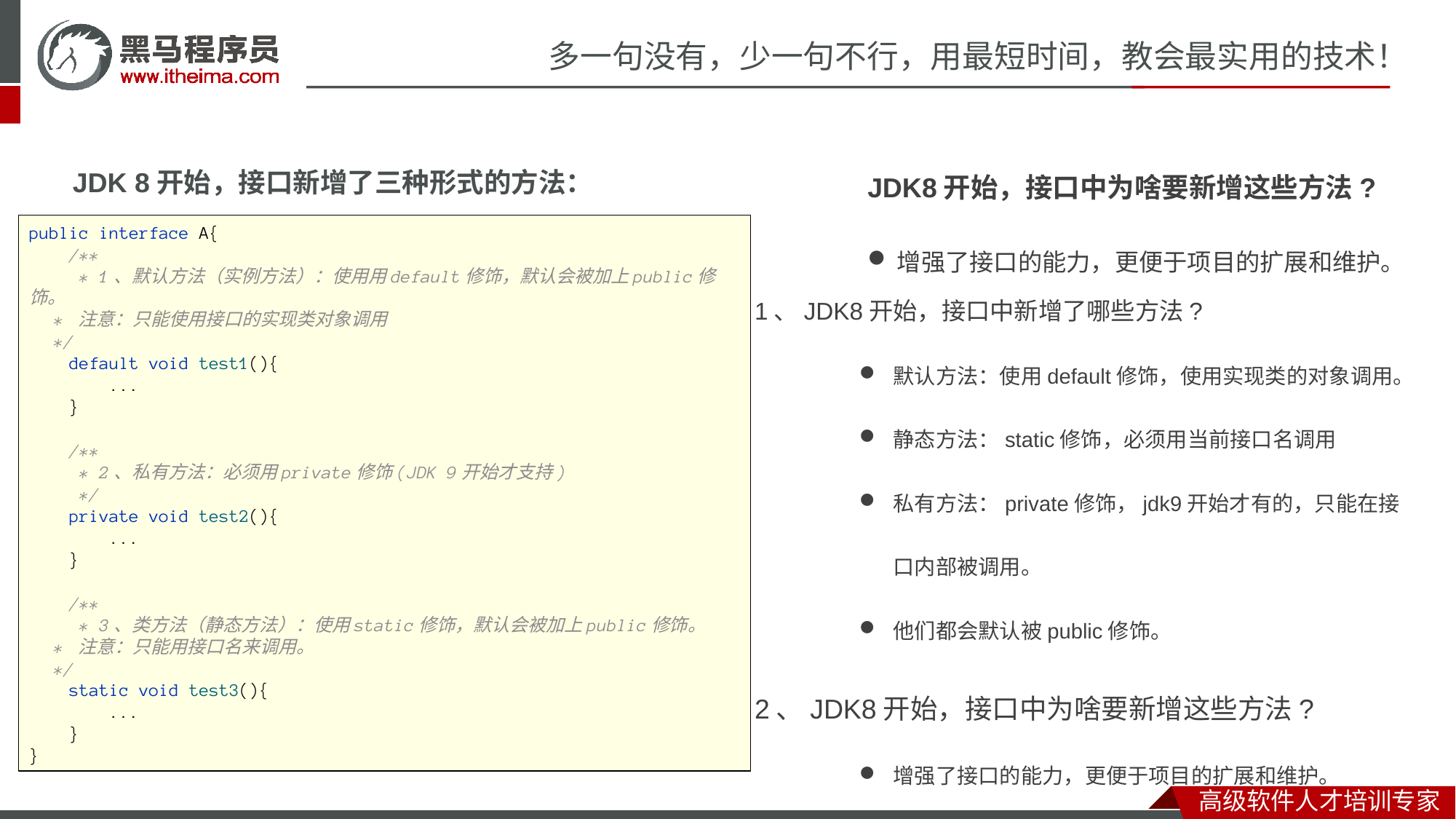

JDK8开始，接口中为啥要新增这些方法?
增强了接口的能力，更便于项目的扩展和维护。
JDK 8开始，接口新增了三种形式的方法：
public interface A{
    /**
     * 1、默认方法（实例方法）：使用用default修饰，默认会被加上public修饰。
     * 注意：只能使用接口的实现类对象调用
     */
    default void test1(){
        ...
    }
    /**
     * 2、私有方法：必须用private修饰(JDK 9开始才支持)
     */
    private void test2(){
        ...
    }
    /**
     * 3、类方法（静态方法）：使用static修饰，默认会被加上public修饰。
     * 注意：只能用接口名来调用。
     */
    static void test3(){
        ...
    }
}
1、JDK8开始，接口中新增了哪些方法?
默认方法：使用default修饰，使用实现类的对象调用。
静态方法：static修饰，必须用当前接口名调用
私有方法：private修饰，jdk9开始才有的，只能在接口内部被调用。
他们都会默认被public修饰。
2、JDK8开始，接口中为啥要新增这些方法?
增强了接口的能力，更便于项目的扩展和维护。